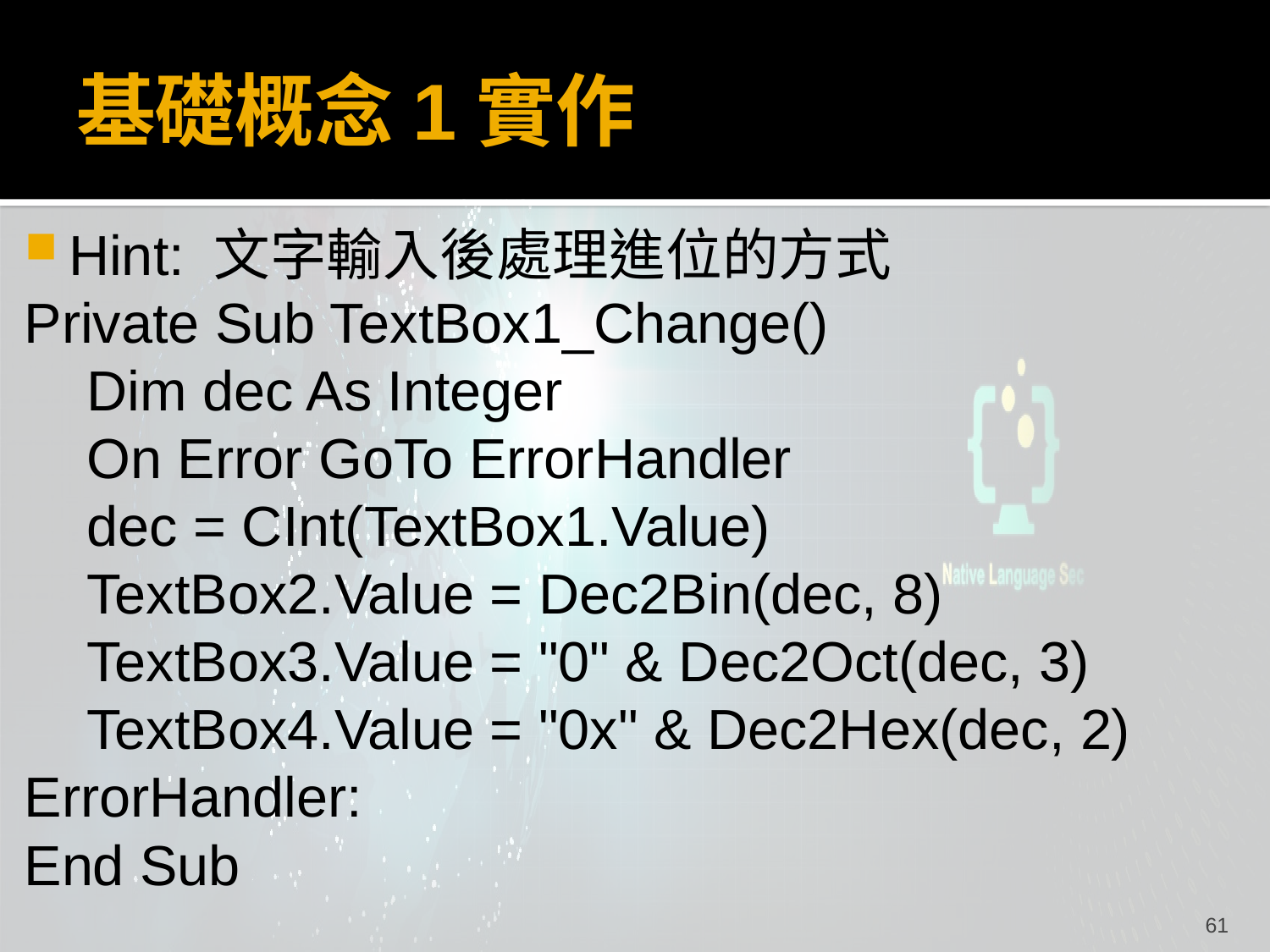

# 基礎概念1實作
Hint: 文字輸入後處理進位的方式
Private Sub TextBox1_Change()
    Dim dec As Integer
    On Error GoTo ErrorHandler
    dec = CInt(TextBox1.Value)
    TextBox2.Value = Dec2Bin(dec, 8)
    TextBox3.Value = "0" & Dec2Oct(dec, 3)
    TextBox4.Value = "0x" & Dec2Hex(dec, 2)
ErrorHandler:
End Sub
61